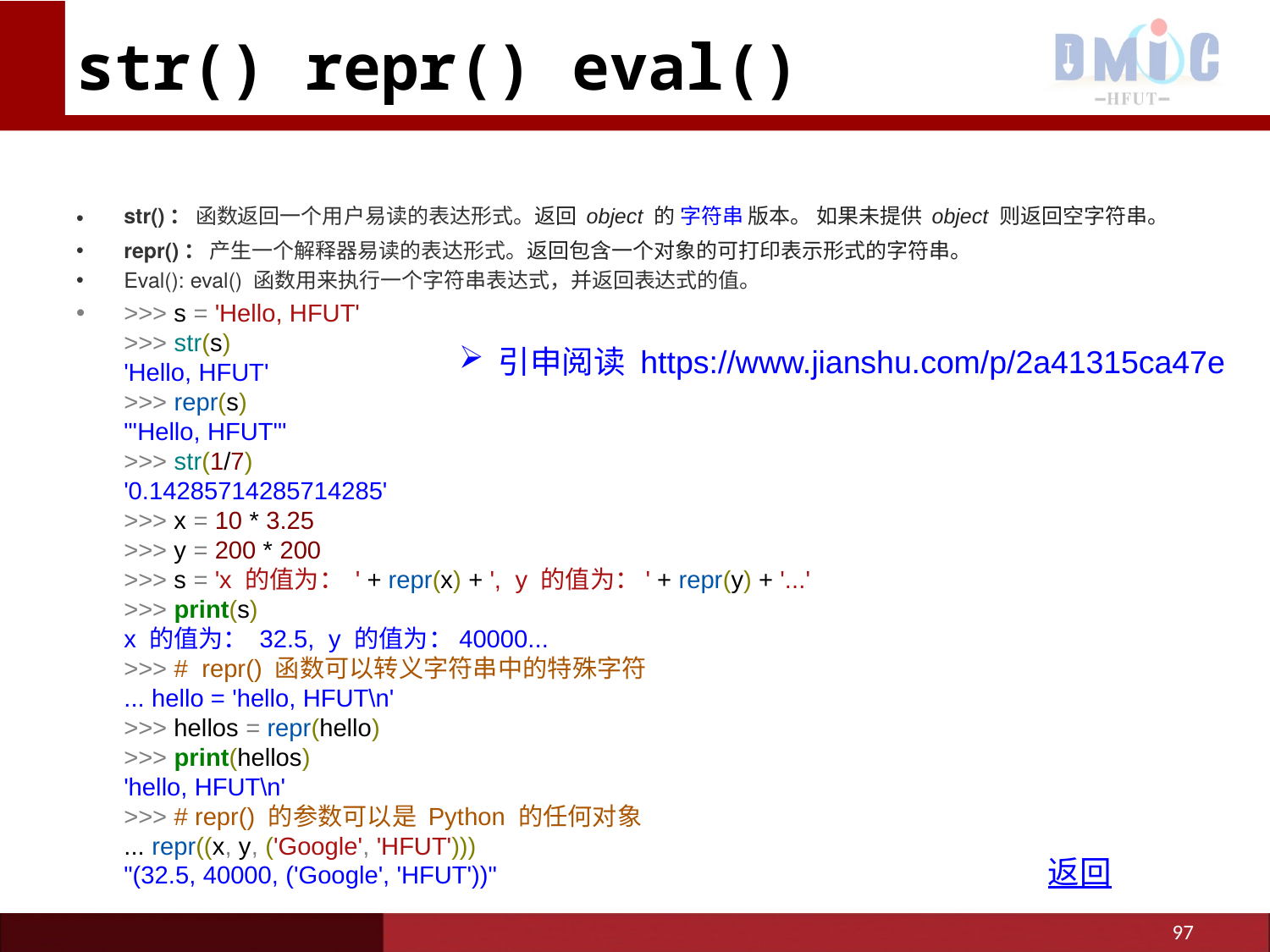

# str() repr() eval()
str()： 函数返回一个用户易读的表达形式。返回 object 的 字符串 版本。 如果未提供 object 则返回空字符串。
repr()： 产生一个解释器易读的表达形式。返回包含一个对象的可打印表示形式的字符串。
Eval(): eval() 函数用来执行一个字符串表达式，并返回表达式的值。
>>> s = 'Hello, HFUT'
>>> str(s)
'Hello, HFUT'
>>> repr(s)
"'Hello, HFUT'"
>>> str(1/7)
'0.14285714285714285'
>>> x = 10 * 3.25
>>> y = 200 * 200
>>> s = 'x 的值为： ' + repr(x) + ',  y 的值为：' + repr(y) + '...'
>>> print(s)
x 的值为： 32.5,  y 的值为：40000...
>>> #  repr() 函数可以转义字符串中的特殊字符
... hello = 'hello, HFUT\n'
>>> hellos = repr(hello)
>>> print(hellos)
'hello, HFUT\n'
>>> # repr() 的参数可以是 Python 的任何对象
... repr((x, y, ('Google', 'HFUT')))
"(32.5, 40000, ('Google', 'HFUT'))"

引申阅读 https://www.jianshu.com/p/2a41315ca47e
返回
97